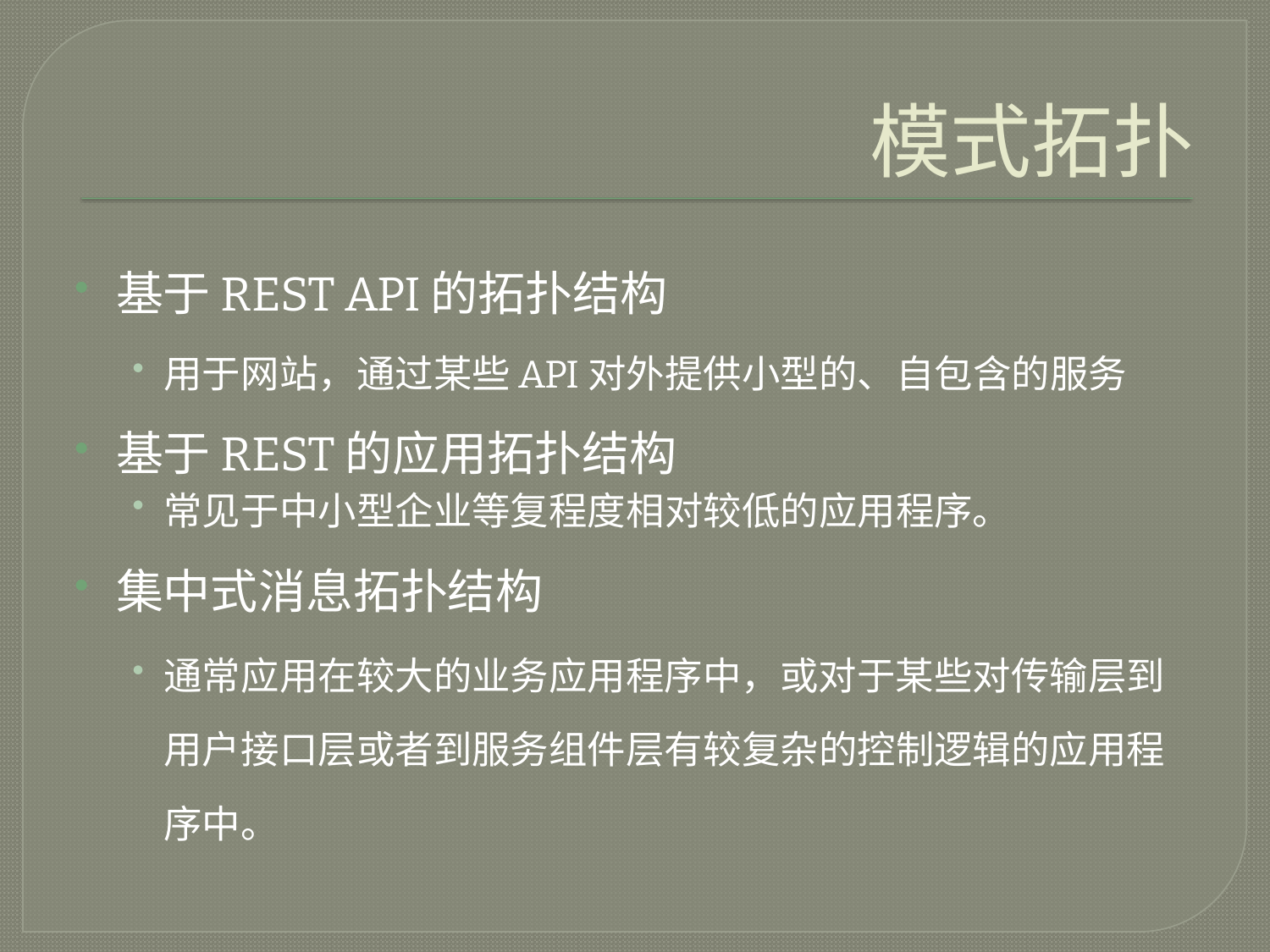

# 模式拓扑
基于REST API的拓扑结构
用于网站，通过某些API对外提供小型的、自包含的服务
基于REST的应用拓扑结构
常见于中小型企业等复程度相对较低的应用程序。
集中式消息拓扑结构
通常应用在较大的业务应用程序中，或对于某些对传输层到用户接口层或者到服务组件层有较复杂的控制逻辑的应用程序中。